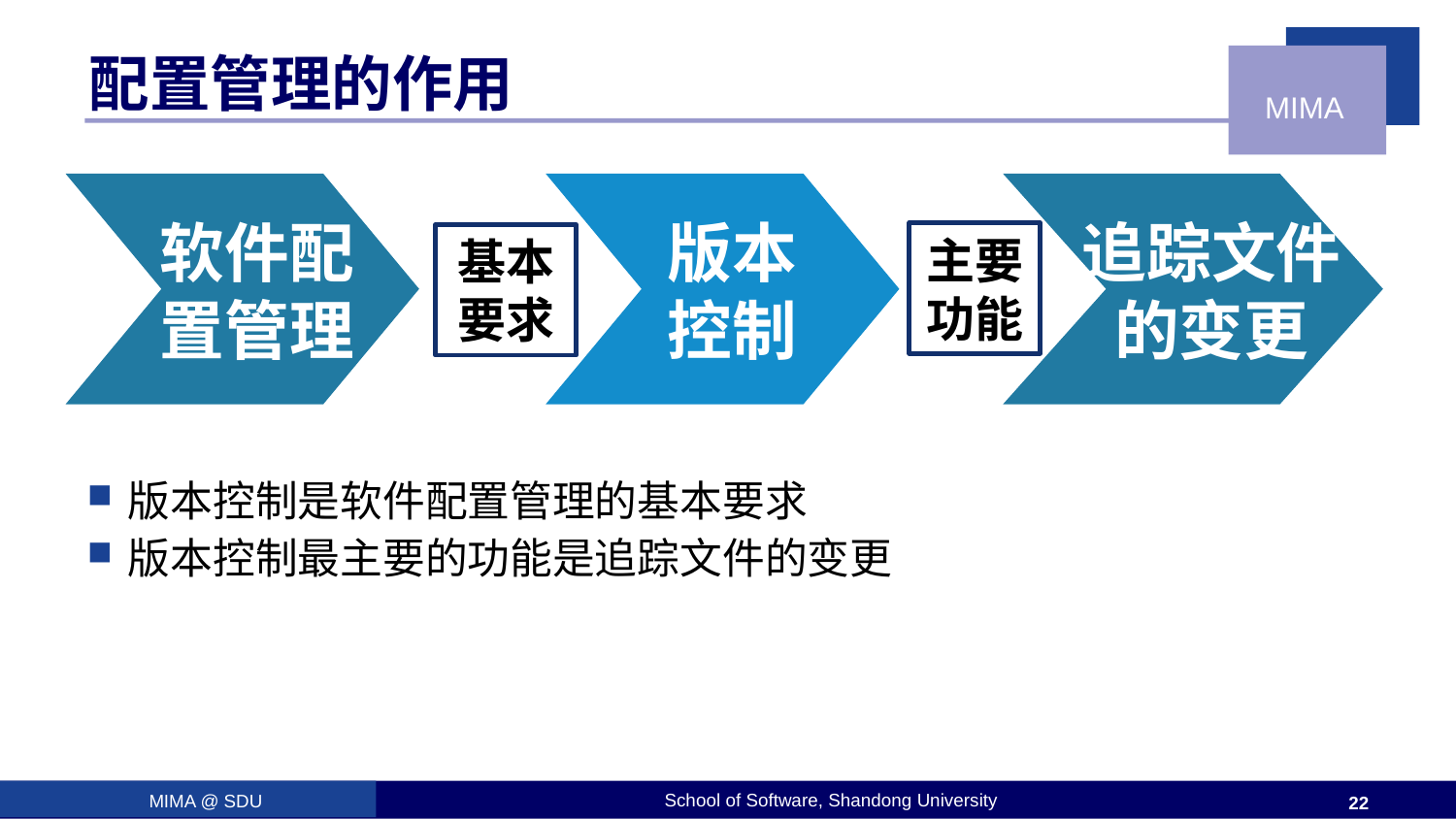

# 配置管理的作用

软件配置管理
版本
控制
追踪文件的变更
主要
功能
基本
要求
版本控制是软件配置管理的基本要求
版本控制最主要的功能是追踪文件的变更